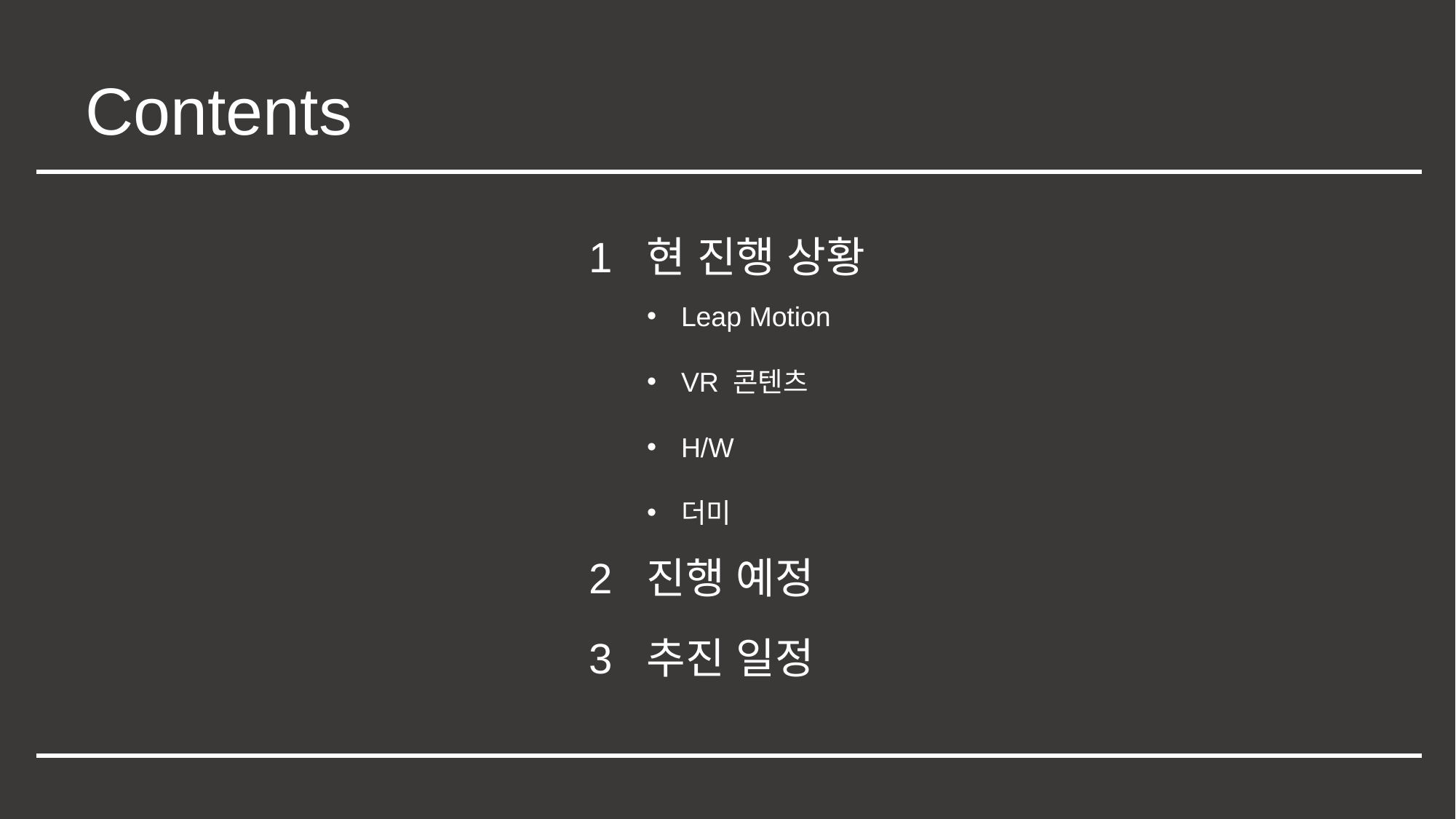

# Contents
1  현 진행 상황

Leap Motion

VR 콘텐츠

H/W

더미
2  진행 예정

3  추진 일정